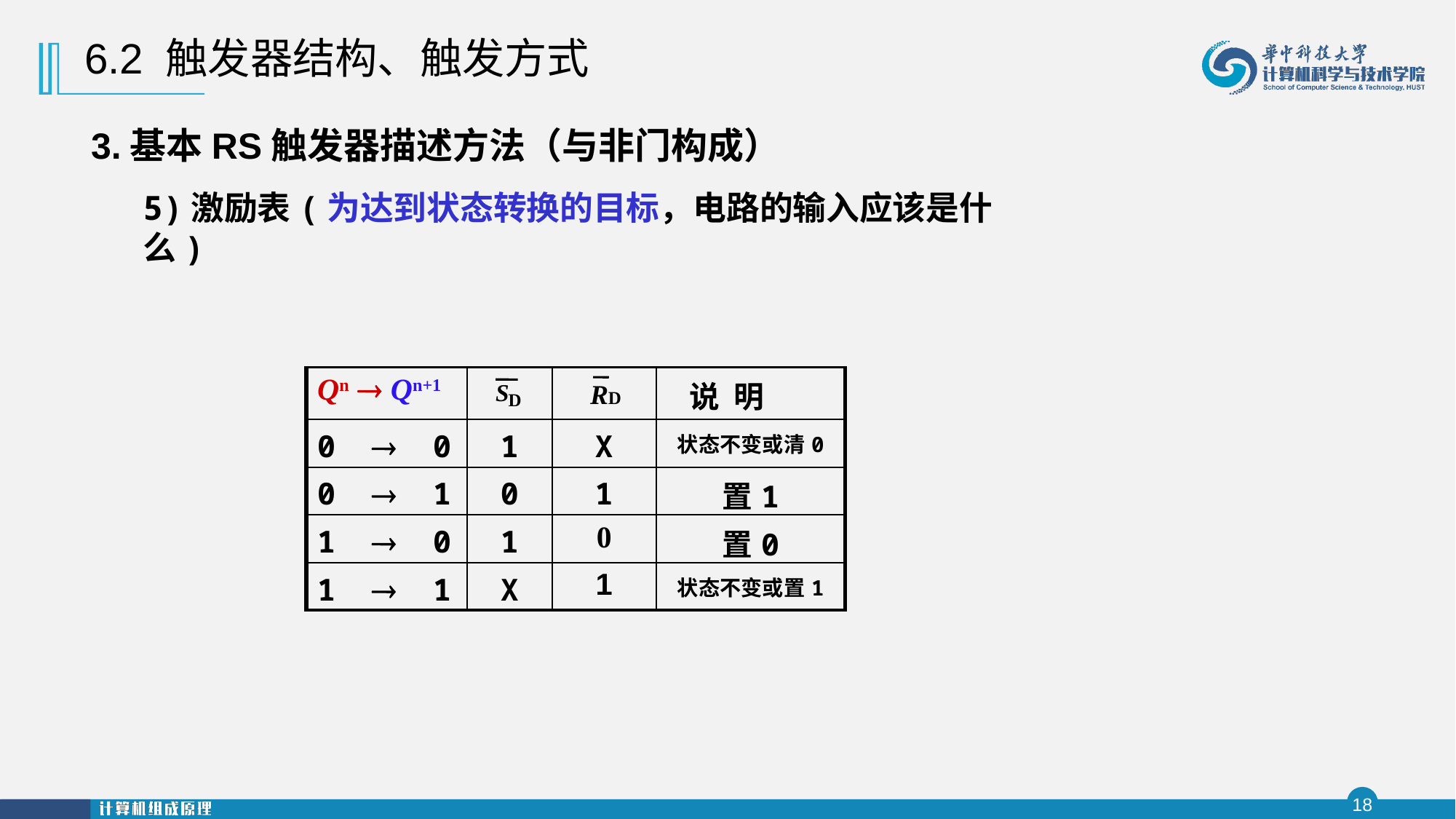

6.2 触发器结构、触发方式
3.基本RS触发器描述方法（与非门构成）
5)激励表(为达到状态转换的目标，电路的输入应该是什么)
| Qn → Qn+1 |  |  | 说 明 |
| --- | --- | --- | --- |
| 0 → 0 | 1 | X | 状态不变或清0 |
| 0 → 1 | 0 | 1 | 置1 |
| 1 → 0 | 1 | 0 | 置0 |
| 1 → 1 | X | 1 | 状态不变或置1 |
S

D
R

D